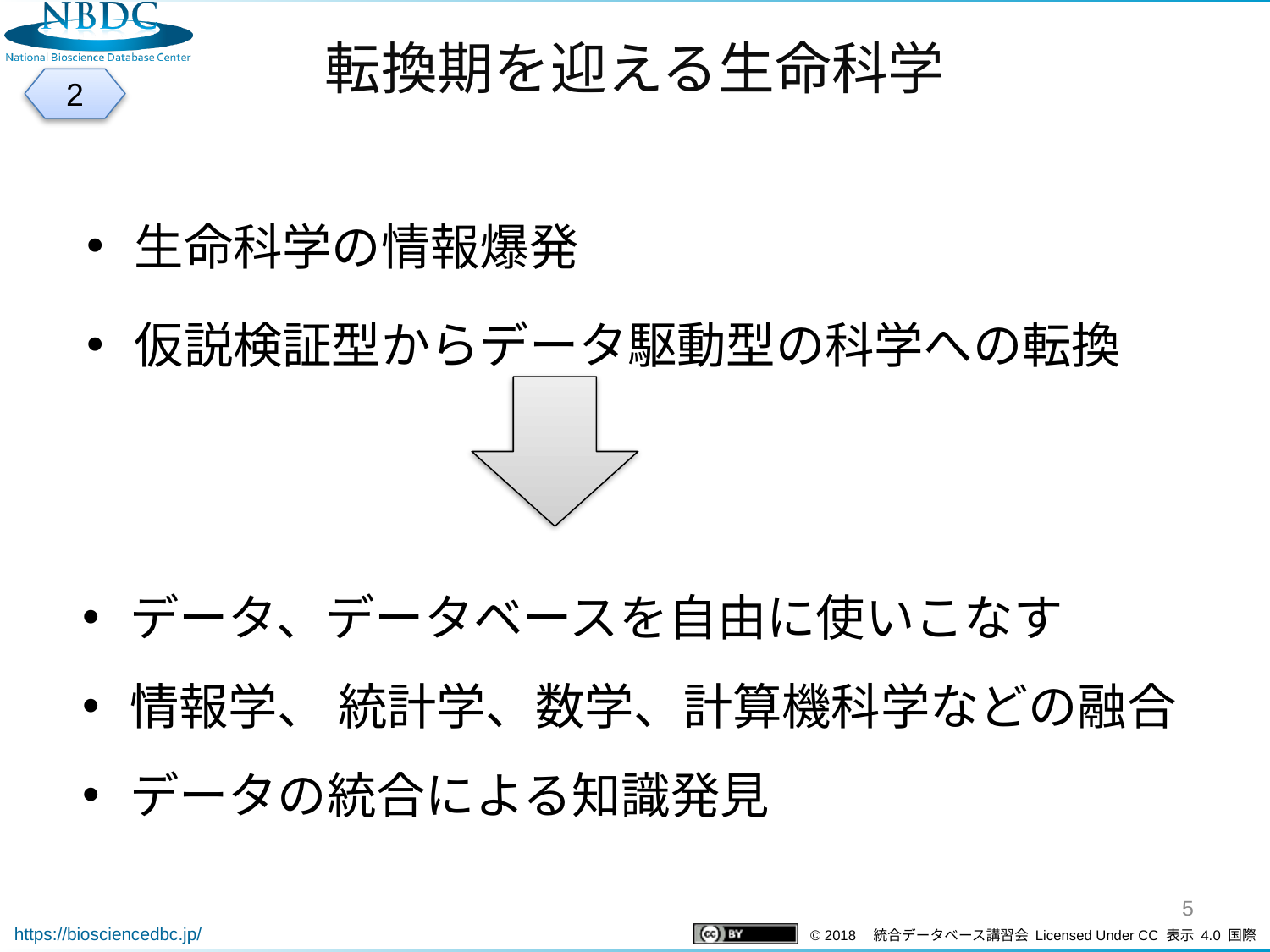

転換期を迎える生命科学
2
生命科学の情報爆発
仮説検証型からデータ駆動型の科学への転換

データ、データベースを自由に使いこなす
情報学、 統計学、数学、計算機科学などの融合
データの統合による知識発見
5